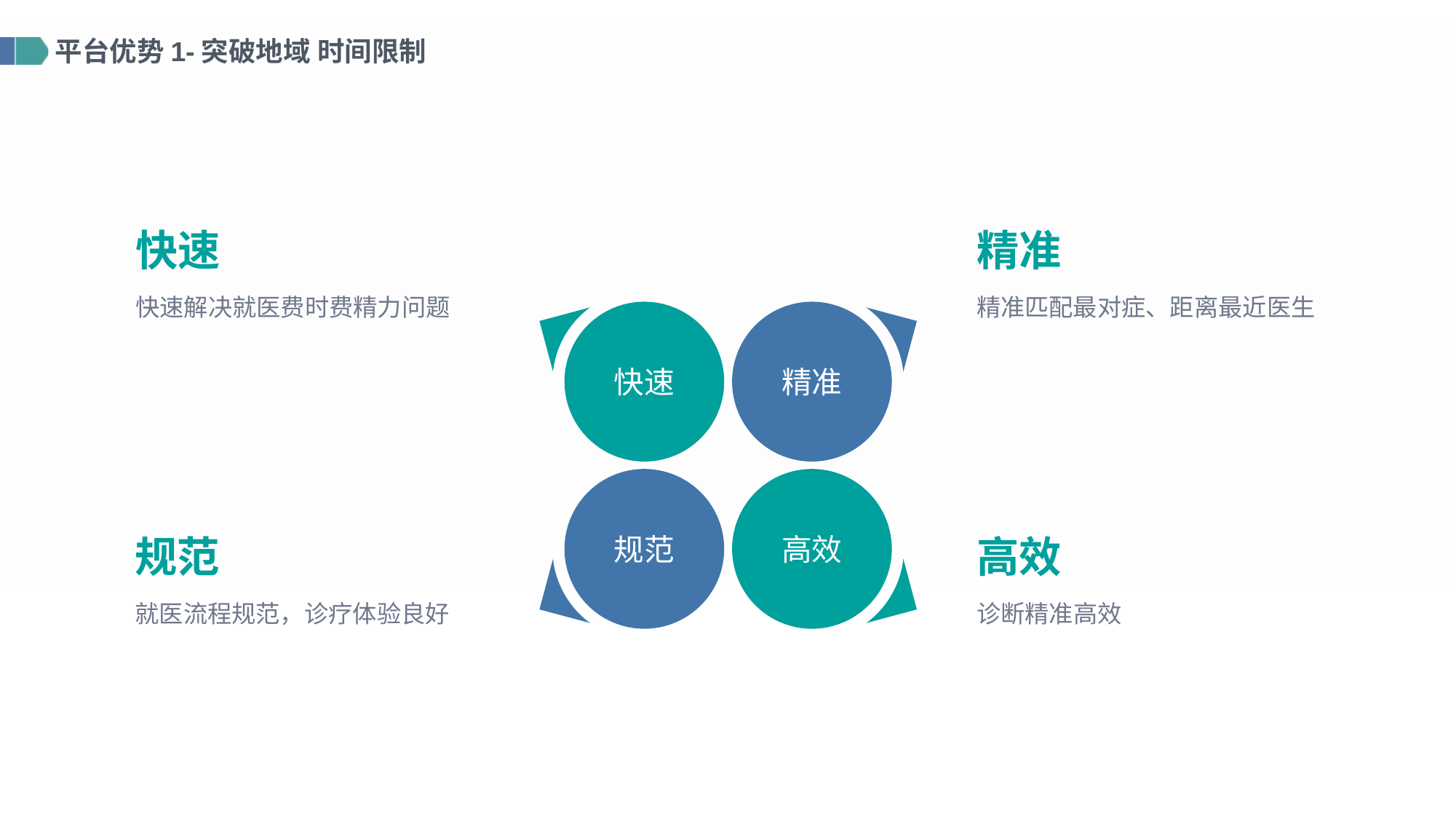

平台优势1-突破地域 时间限制
快速
精准
快速解决就医费时费精力问题
精准匹配最对症、距离最近医生

精准

快速

规范

高效
规范
高效

就医流程规范，诊疗体验良好
诊断精准高效